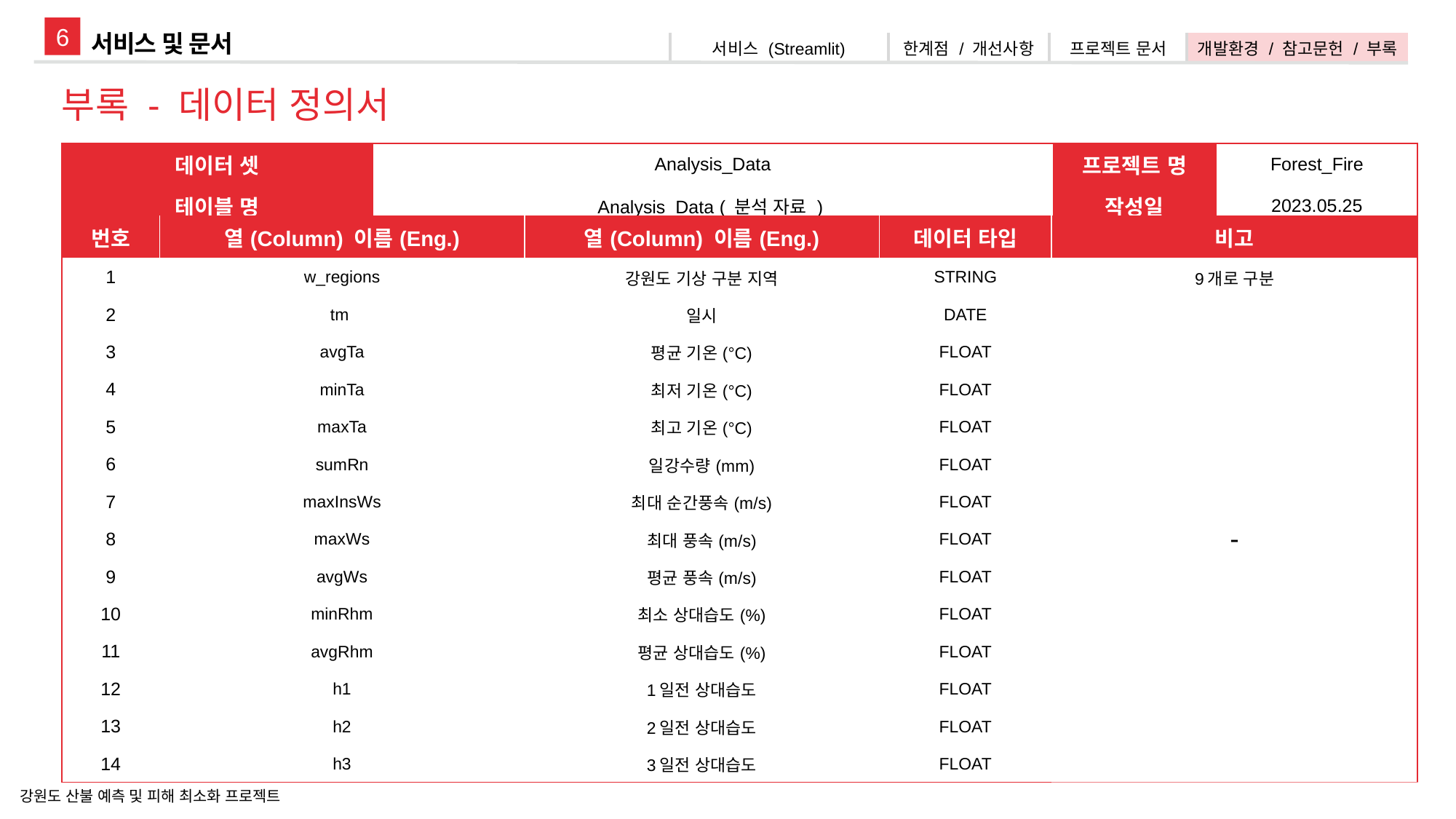

6
서비스 및 문서
| 서비스 (Streamlit) | 한계점 / 개선사항 | 프로젝트 문서 | 개발환경 / 참고문헌 / 부록 |
| --- | --- | --- | --- |
부록 - 데이터 정의서
| 데이터 셋 | Analysis\_Data | 프로젝트 명 | Forest\_Fire |
| --- | --- | --- | --- |
| 테이블 명 | Analysis\_Data ( 분석 자료 ) | 작성일 | 2023.05.25 |
| 번호 | 열(Column) 이름(Eng.) | 열(Column) 이름(Eng.) | 데이터 타입 | 비고 |
| --- | --- | --- | --- | --- |
| 1 | w\_regions | 강원도 기상 구분 지역 | STRING | 9개로 구분 |
| 2 | tm | 일시 | DATE | - |
| 3 | avgTa | 평균 기온(°C) | FLOAT |  |
| 4 | minTa | 최저 기온(°C) | FLOAT |  |
| 5 | maxTa | 최고 기온(°C) | FLOAT |  |
| 6 | sumRn | 일강수량(mm) | FLOAT |  |
| 7 | maxInsWs | 최대 순간풍속(m/s) | FLOAT |  |
| 8 | maxWs | 최대 풍속(m/s) | FLOAT |  |
| 9 | avgWs | 평균 풍속(m/s) | FLOAT |  |
| 10 | minRhm | 최소 상대습도(%) | FLOAT |  |
| 11 | avgRhm | 평균 상대습도(%) | FLOAT |  |
| 12 | h1 | 1일전 상대습도 | FLOAT |  |
| 13 | h2 | 2일전 상대습도 | FLOAT |  |
| 14 | h3 | 3일전 상대습도 | FLOAT |  |
강원도 산불 예측 및 피해 최소화 프로젝트